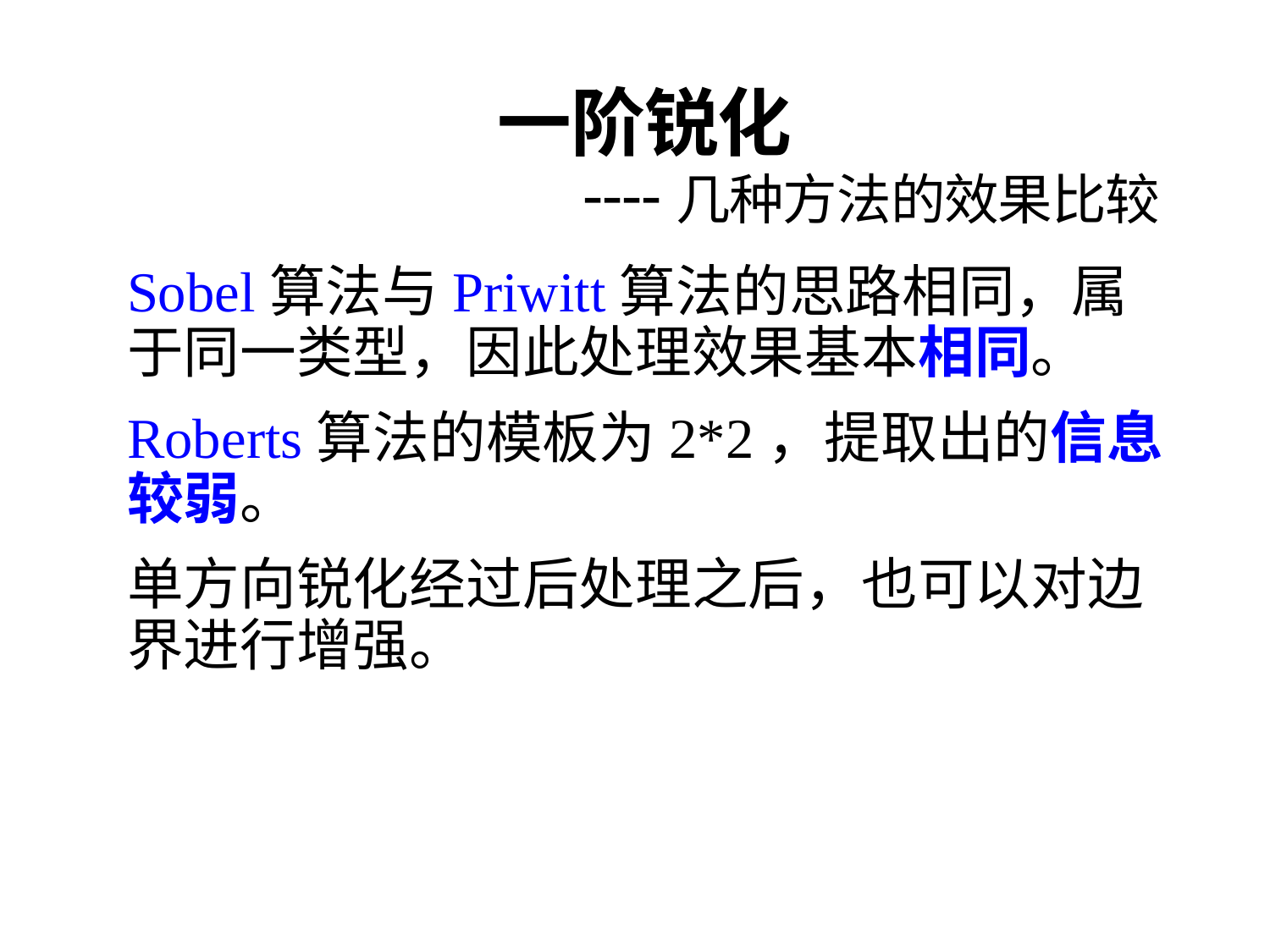

# 一阶锐化 ----几种方法的效果比较
Sobel算法与Priwitt算法的思路相同，属于同一类型，因此处理效果基本相同。
Roberts算法的模板为2*2，提取出的信息较弱。
单方向锐化经过后处理之后，也可以对边界进行增强。